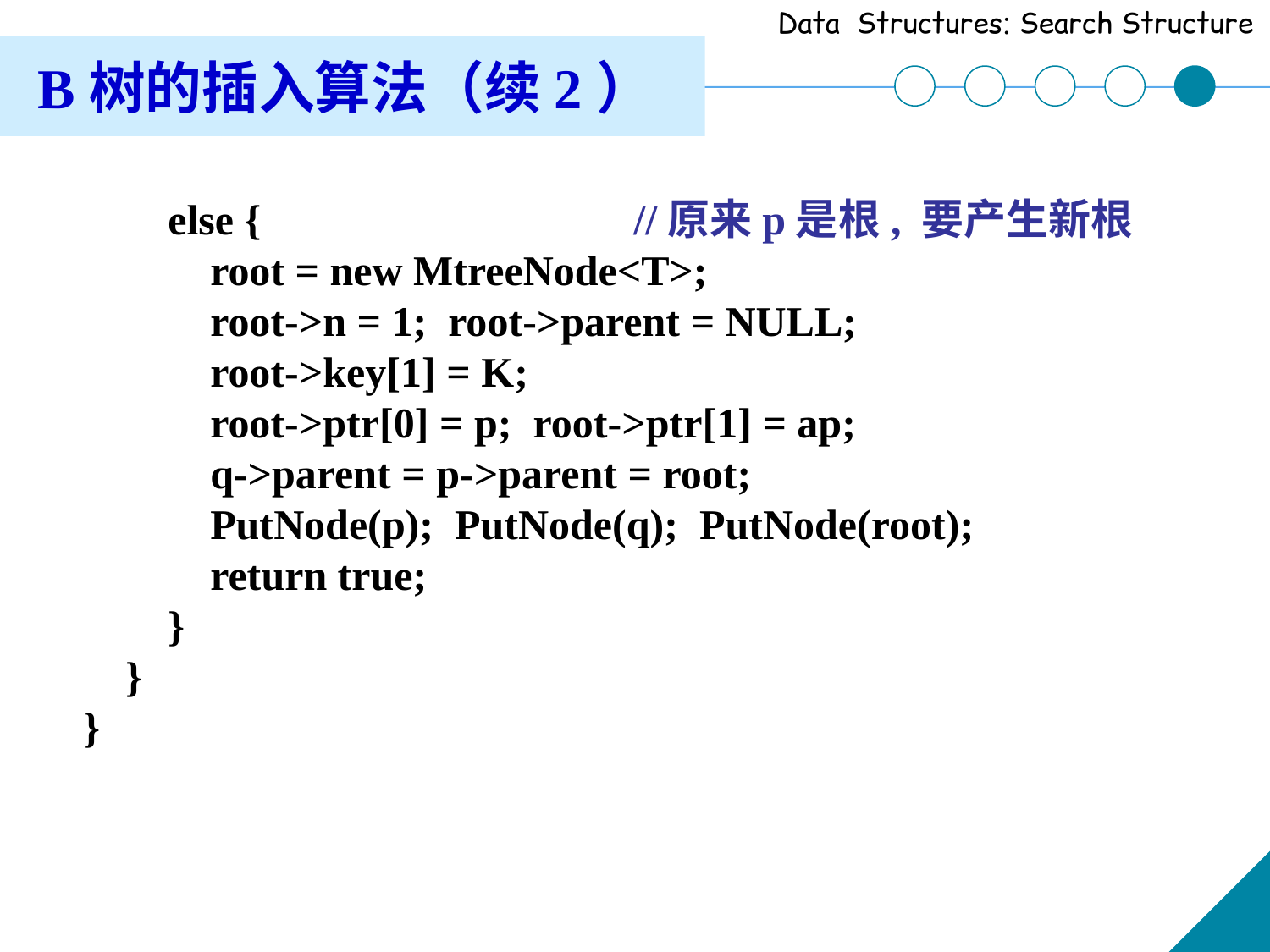

B树的插入算法（续2）

        else {			    //原来p是根, 要产生新根
            root = new MtreeNode<T>;
            root->n = 1;  root->parent = NULL;
            root->key[1] = K;
            root->ptr[0] = p;  root->ptr[1] = ap;
            q->parent = p->parent = root;
            PutNode(p);  PutNode(q);  PutNode(root);
            return true;
        }
    }
}